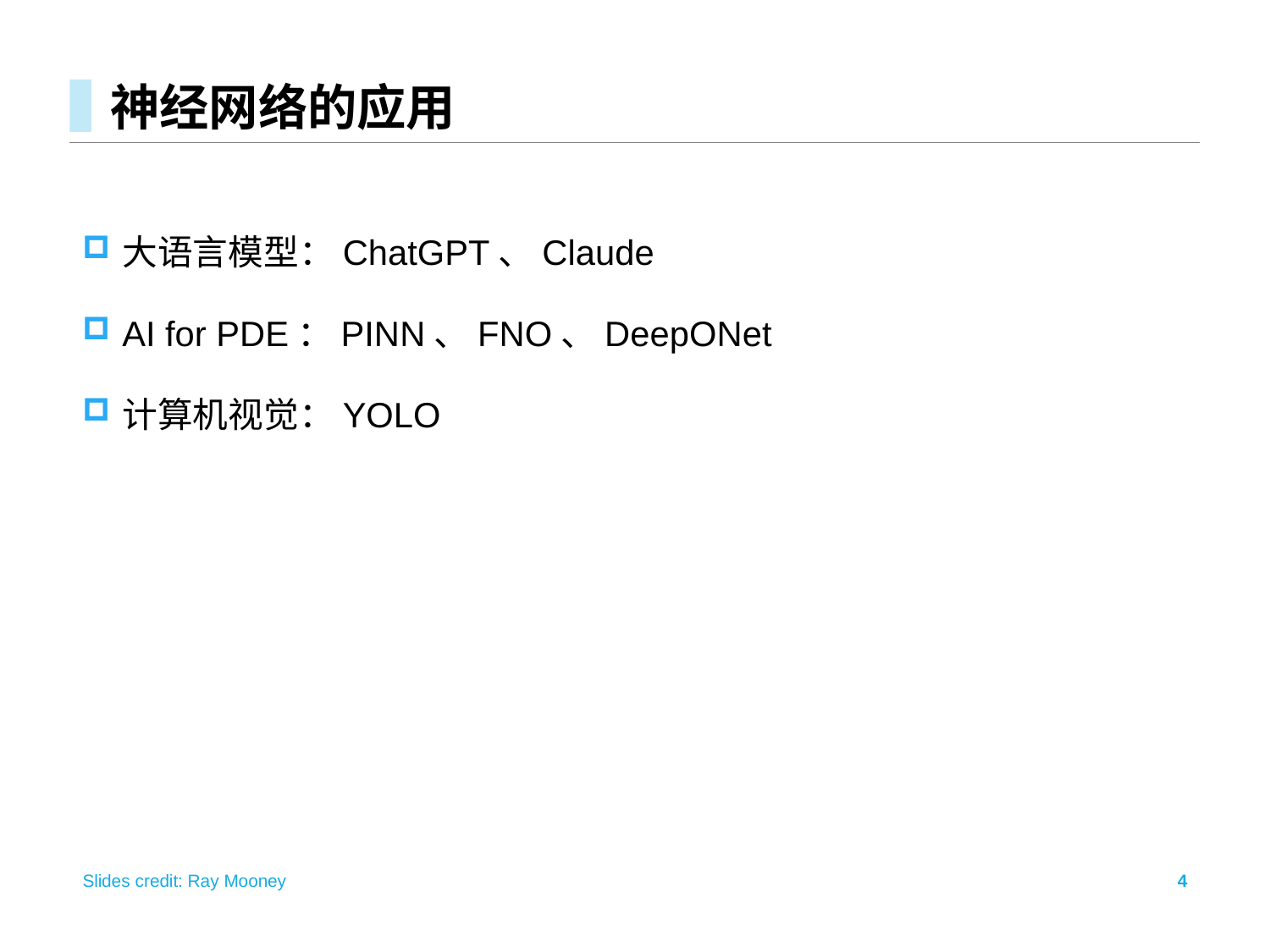

# 神经网络的应用
大语言模型：ChatGPT、Claude
AI for PDE：PINN、FNO、DeepONet
计算机视觉：YOLO

Slides credit: Ray Mooney
4